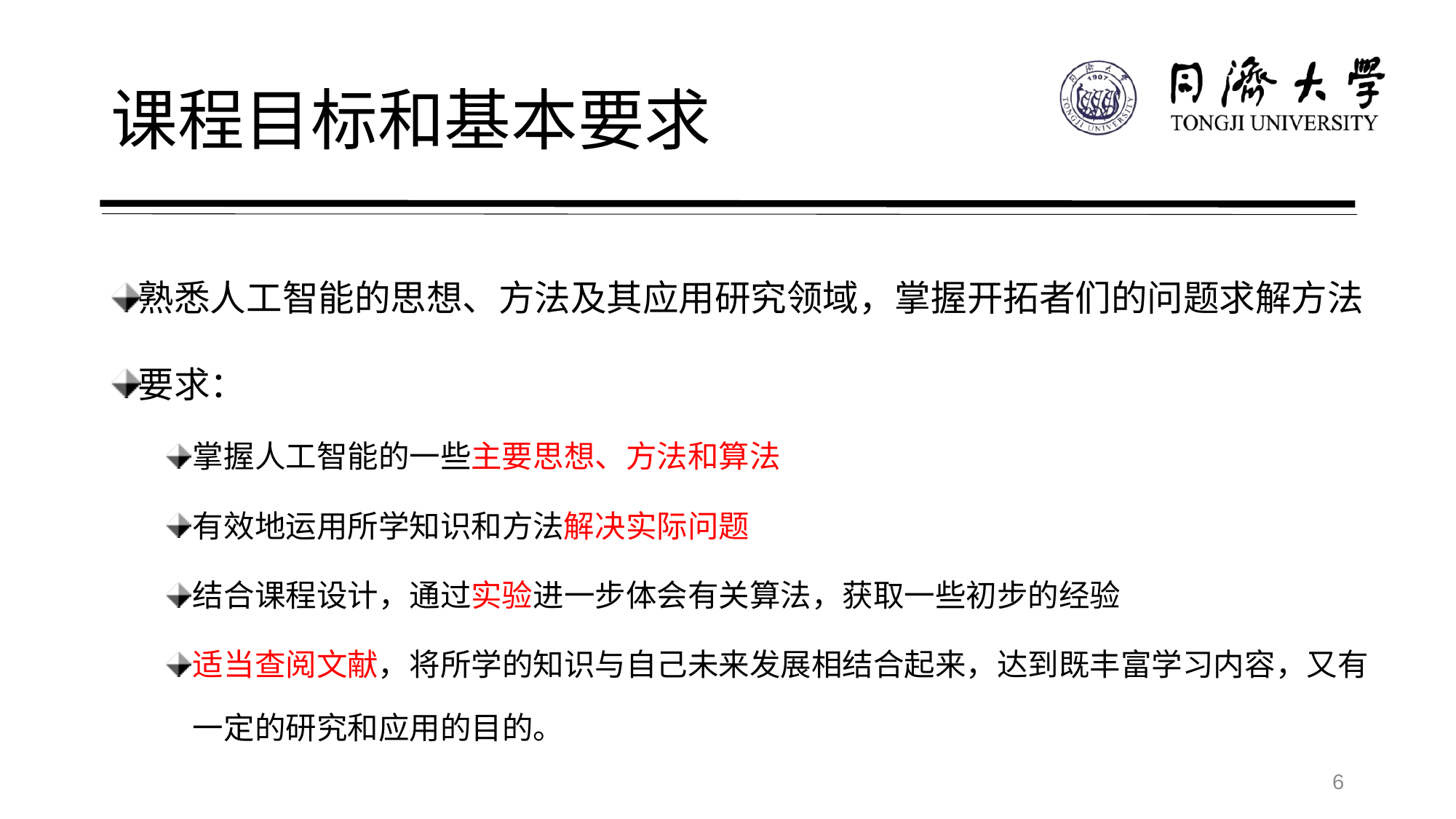

# 课程目标和基本要求
熟悉人工智能的思想、方法及其应用研究领域，掌握开拓者们的问题求解方法
要求：
掌握人工智能的一些主要思想、方法和算法
有效地运用所学知识和方法解决实际问题
结合课程设计，通过实验进一步体会有关算法，获取一些初步的经验
适当查阅文献，将所学的知识与自己未来发展相结合起来，达到既丰富学习内容，又有一定的研究和应用的目的。
6